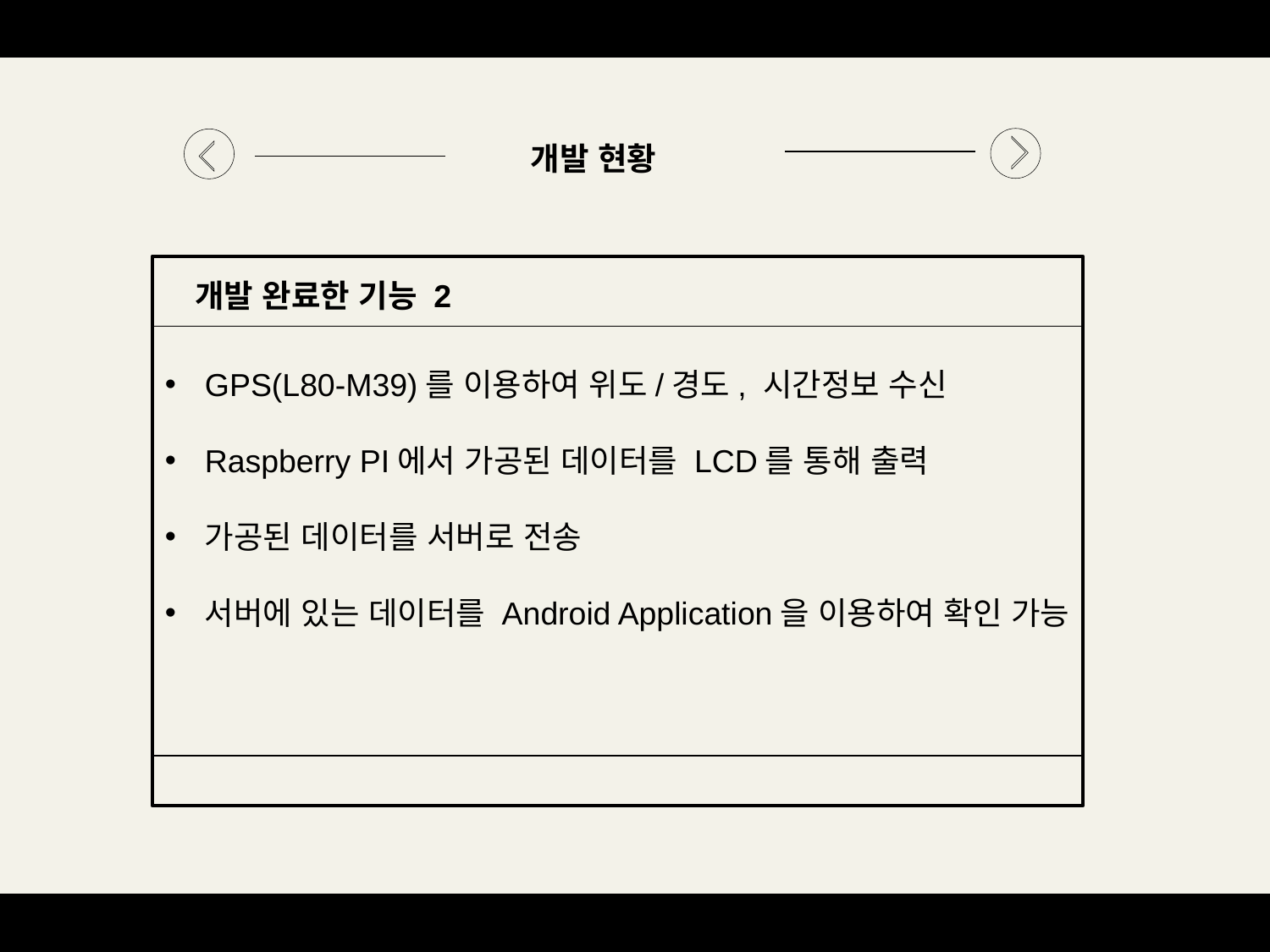

개발 현황

개발 완료한 기능 2
GPS(L80-M39)를 이용하여 위도/경도, 시간정보 수신

Raspberry PI에서 가공된 데이터를 LCD를 통해 출력

가공된 데이터를 서버로 전송

서버에 있는 데이터를 Android Application을 이용하여 확인 가능